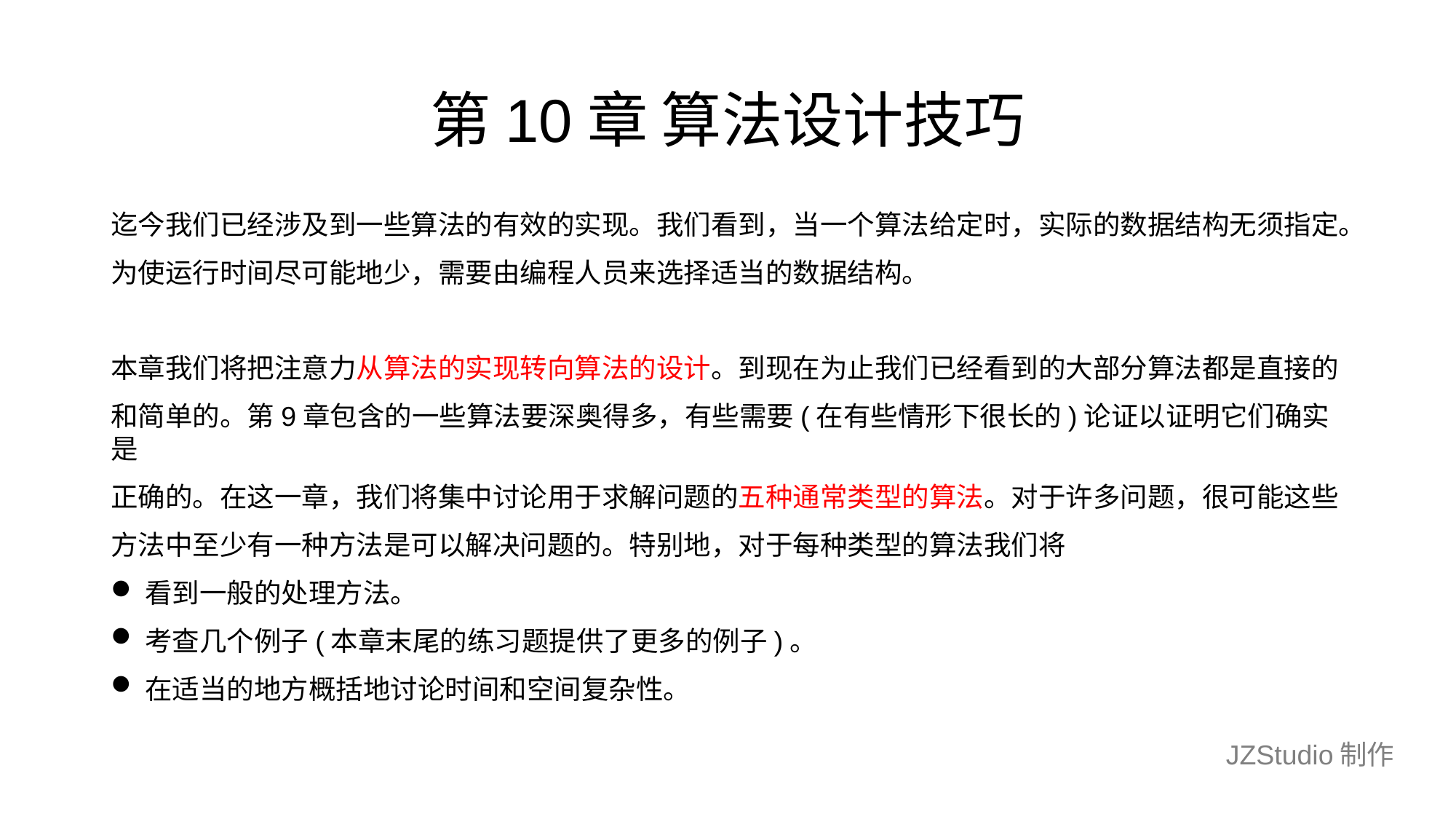

# 第10章 算法设计技巧
迄今我们已经涉及到一些算法的有效的实现。我们看到，当一个算法给定时，实际的数据结构无须指定。
为使运行时间尽可能地少，需要由编程人员来选择适当的数据结构。

本章我们将把注意力从算法的实现转向算法的设计。到现在为止我们已经看到的大部分算法都是直接的
和简单的。第9章包含的一些算法要深奥得多，有些需要(在有些情形下很长的)论证以证明它们确实是
正确的。在这一章，我们将集中讨论用于求解问题的五种通常类型的算法。对于许多问题，很可能这些
方法中至少有一种方法是可以解决问题的。特别地，对于每种类型的算法我们将
看到一般的处理方法。
考查几个例子(本章末尾的练习题提供了更多的例子)。
在适当的地方概括地讨论时间和空间复杂性。